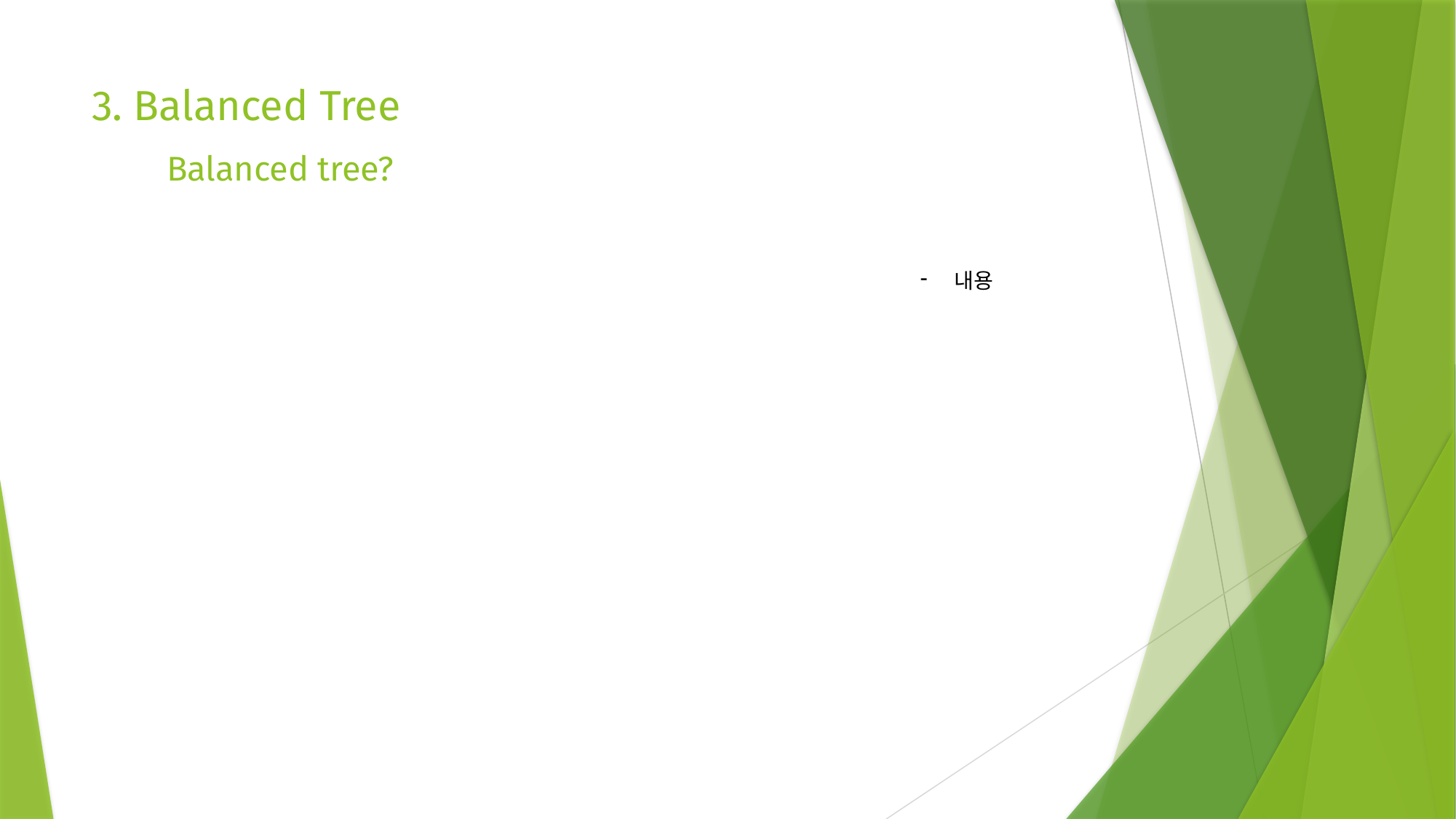

# 3. Balanced Tree
Balanced tree?
내용